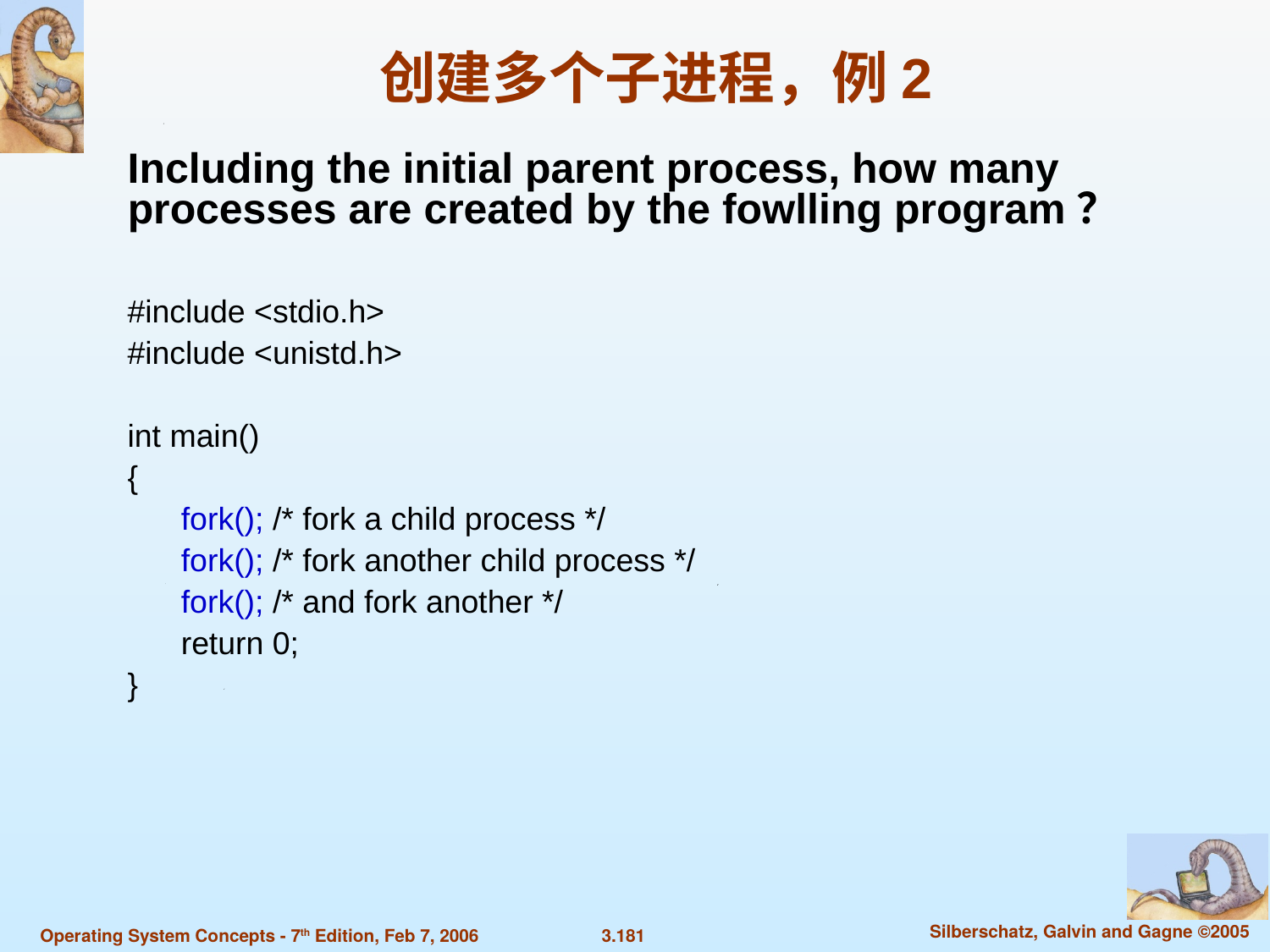

# 创建多个子进程，例2
Including the initial parent process, how many processes are created by the fowlling program？

#include <stdio.h>
#include <unistd.h>

int main()
{
      fork(); /* fork a child process */
      fork(); /* fork another child process */
      fork(); /* and fork another */
      return 0;
}